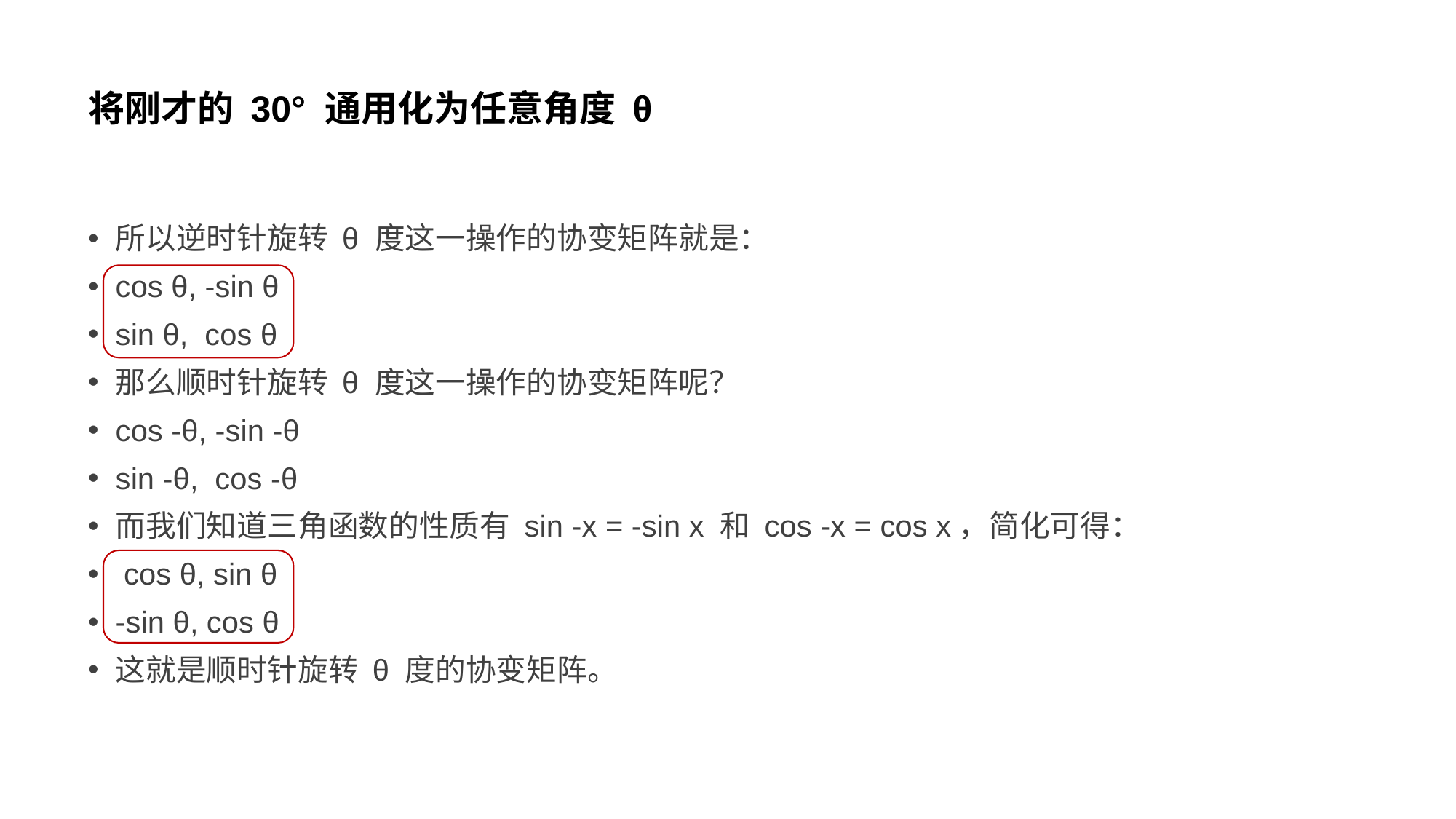

# 将刚才的 30° 通用化为任意角度 θ
所以逆时针旋转 θ 度这一操作的协变矩阵就是：
cos θ, -sin θ
sin θ,  cos θ
那么顺时针旋转 θ 度这一操作的协变矩阵呢？
cos -θ, -sin -θ
sin -θ,  cos -θ
而我们知道三角函数的性质有 sin -x = -sin x 和 cos -x = cos x，简化可得：
 cos θ, sin θ
-sin θ, cos θ
这就是顺时针旋转 θ 度的协变矩阵。